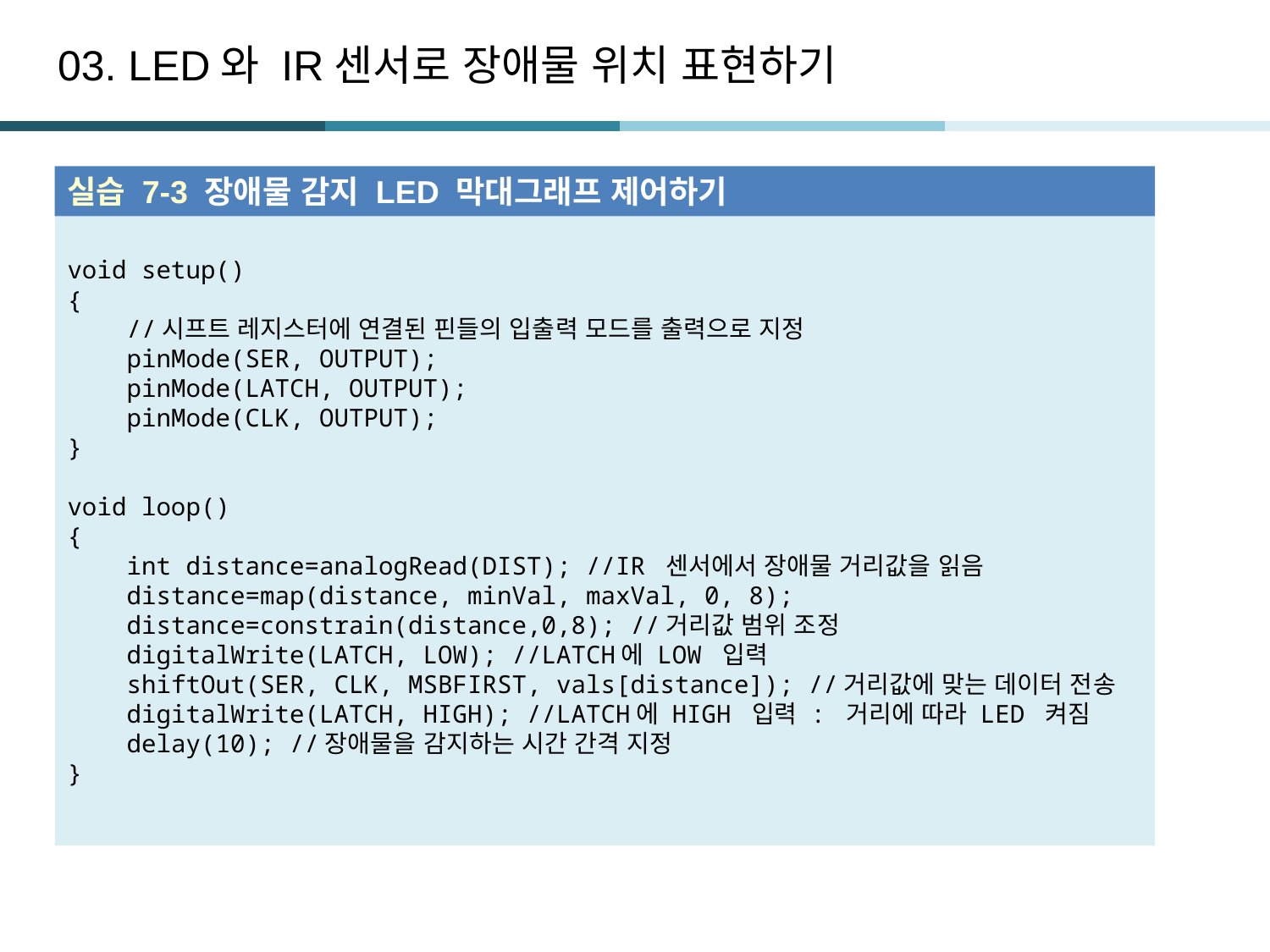

# 03. LED와 IR센서로 장애물 위치 표현하기
실습 7-3 장애물 감지 LED 막대그래프 제어하기
void setup()
{
    //시프트 레지스터에 연결된 핀들의 입출력 모드를 출력으로 지정
    pinMode(SER, OUTPUT);
    pinMode(LATCH, OUTPUT);
    pinMode(CLK, OUTPUT);
}

void loop()
{
    int distance=analogRead(DIST); //IR 센서에서 장애물 거리값을 읽음
    distance=map(distance, minVal, maxVal, 0, 8);
    distance=constrain(distance,0,8); //거리값 범위 조정
    digitalWrite(LATCH, LOW); //LATCH에 LOW 입력
    shiftOut(SER, CLK, MSBFIRST, vals[distance]); //거리값에 맞는 데이터 전송
    digitalWrite(LATCH, HIGH); //LATCH에 HIGH 입력 : 거리에 따라 LED 켜짐
    delay(10); //장애물을 감지하는 시간 간격 지정
}